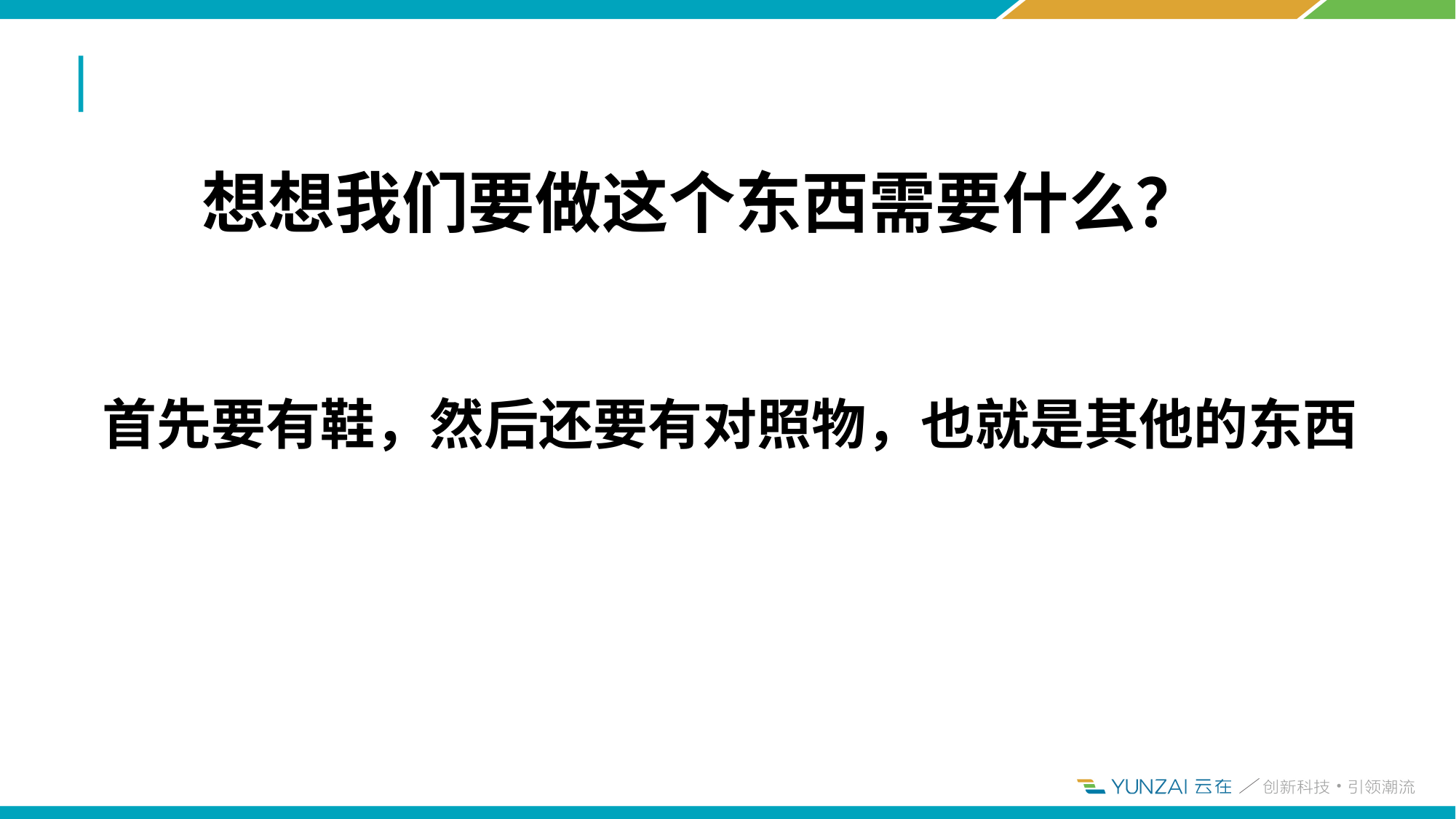

想想我们要做这个东西需要什么？
首先要有鞋，然后还要有对照物，也就是其他的东西